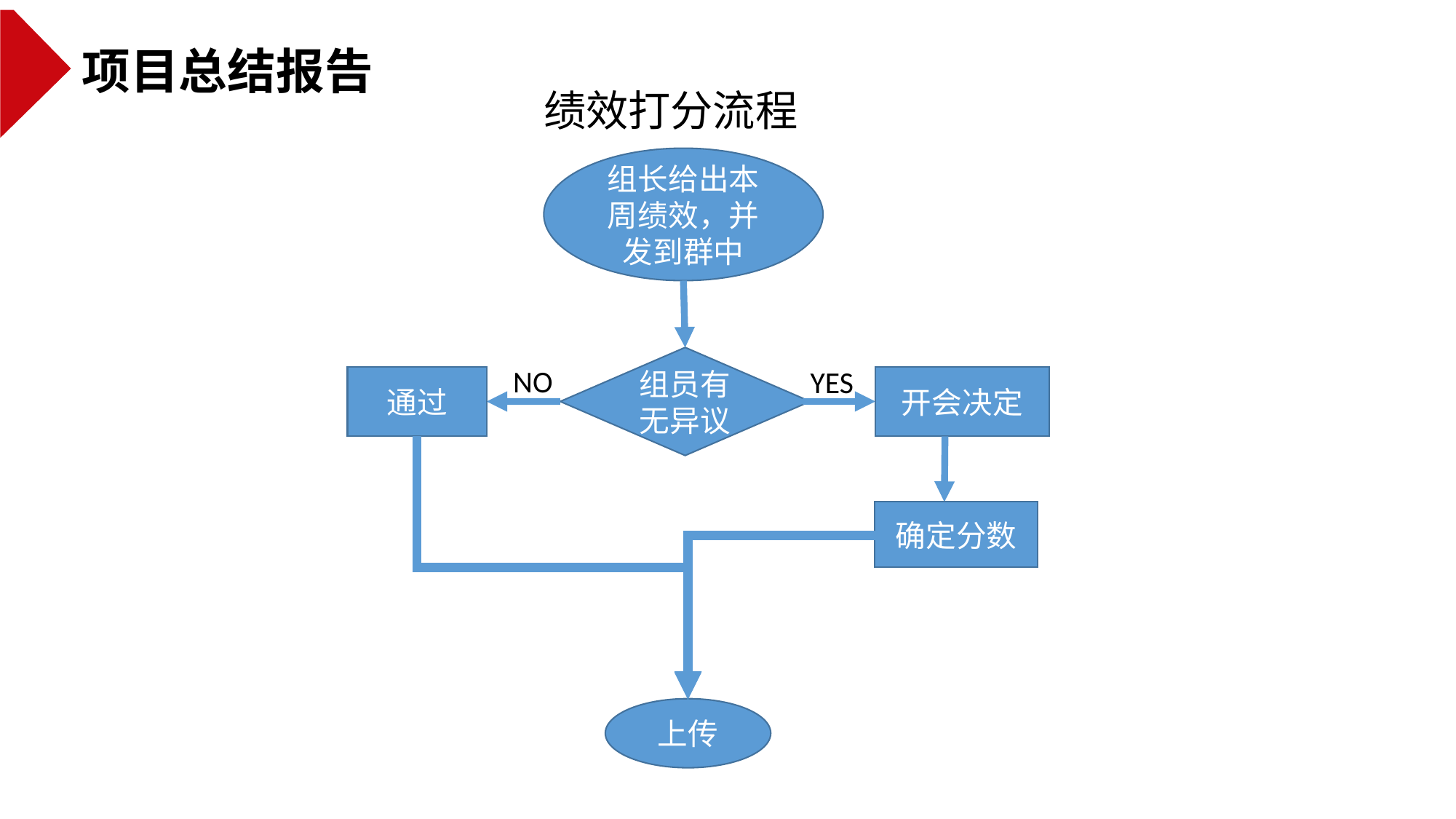

项目总结报告
绩效打分流程
组长给出本周绩效，并发到群中
组员有无异议
NO
YES
通过
开会决定
确定分数
上传